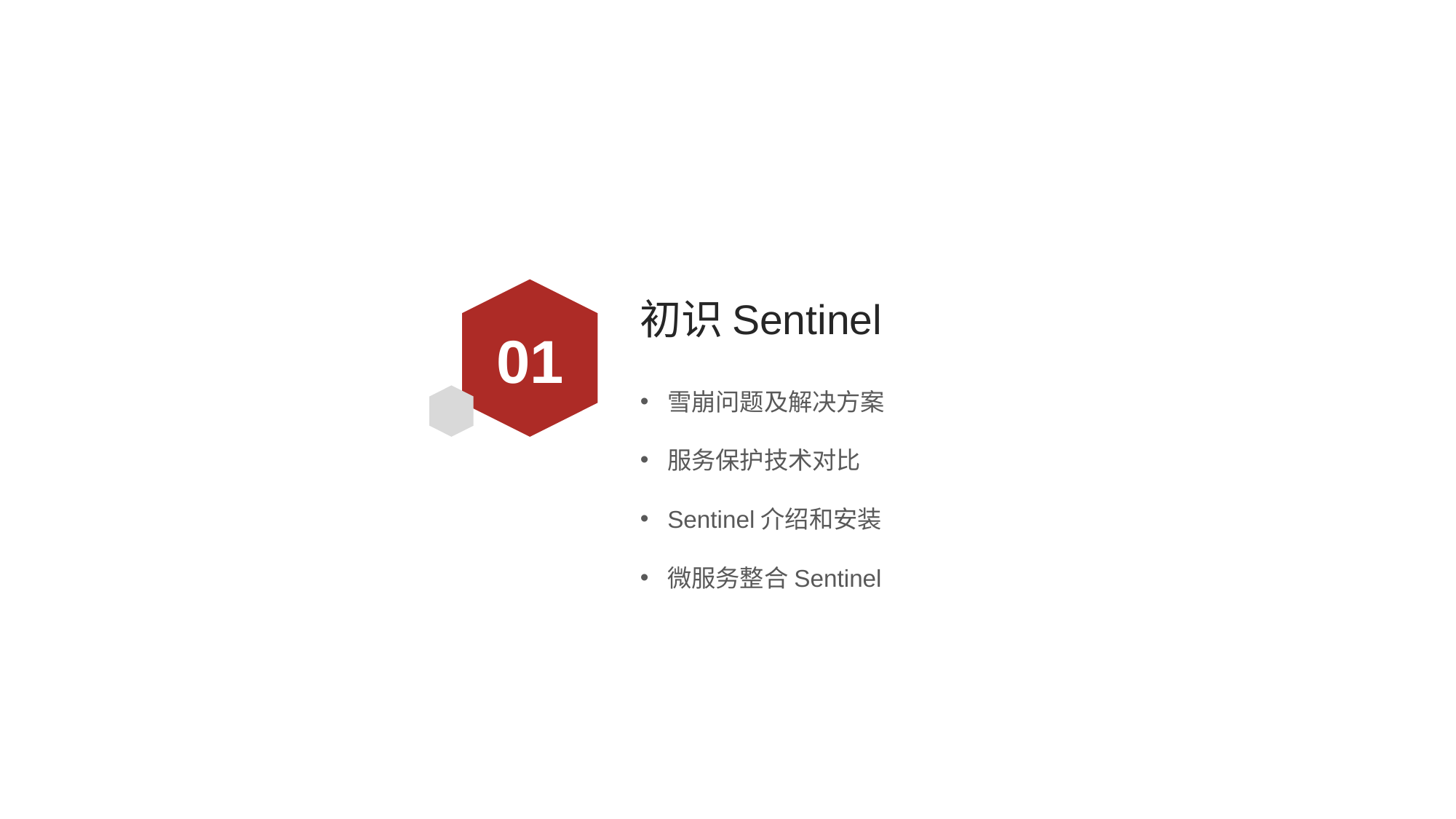

# 初识Sentinel
01
雪崩问题及解决方案
服务保护技术对比
Sentinel介绍和安装
微服务整合Sentinel